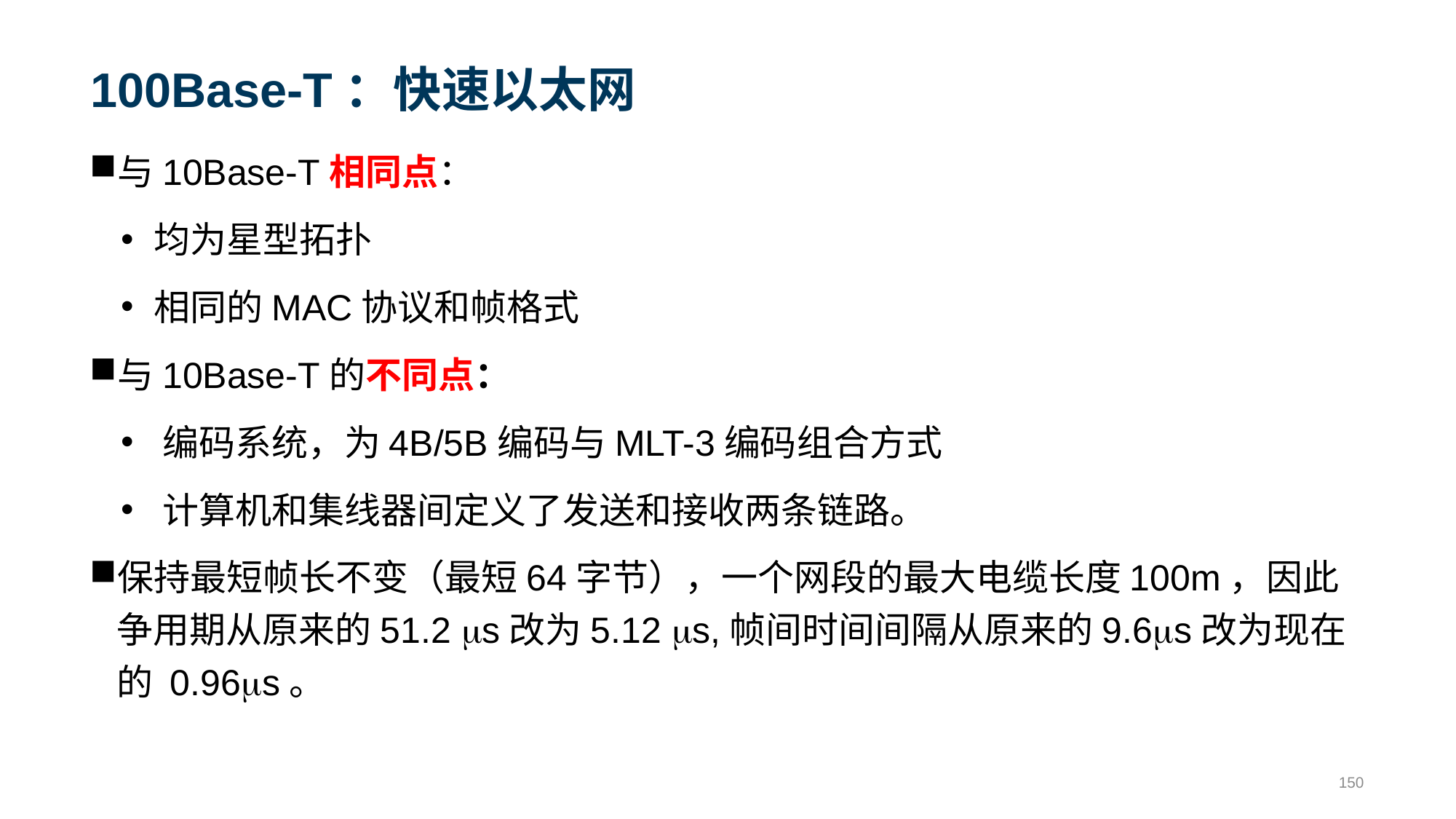

# 100Base-T：快速以太网
与10Base-T相同点：
均为星型拓扑
相同的MAC协议和帧格式
与10Base-T的不同点：
编码系统，为4B/5B编码与MLT-3编码组合方式
计算机和集线器间定义了发送和接收两条链路。
保持最短帧长不变（最短64字节），一个网段的最大电缆长度100m，因此争用期从原来的51.2 μs改为5.12 μs,帧间时间间隔从原来的9.6μs改为现在的 0.96μs。
150